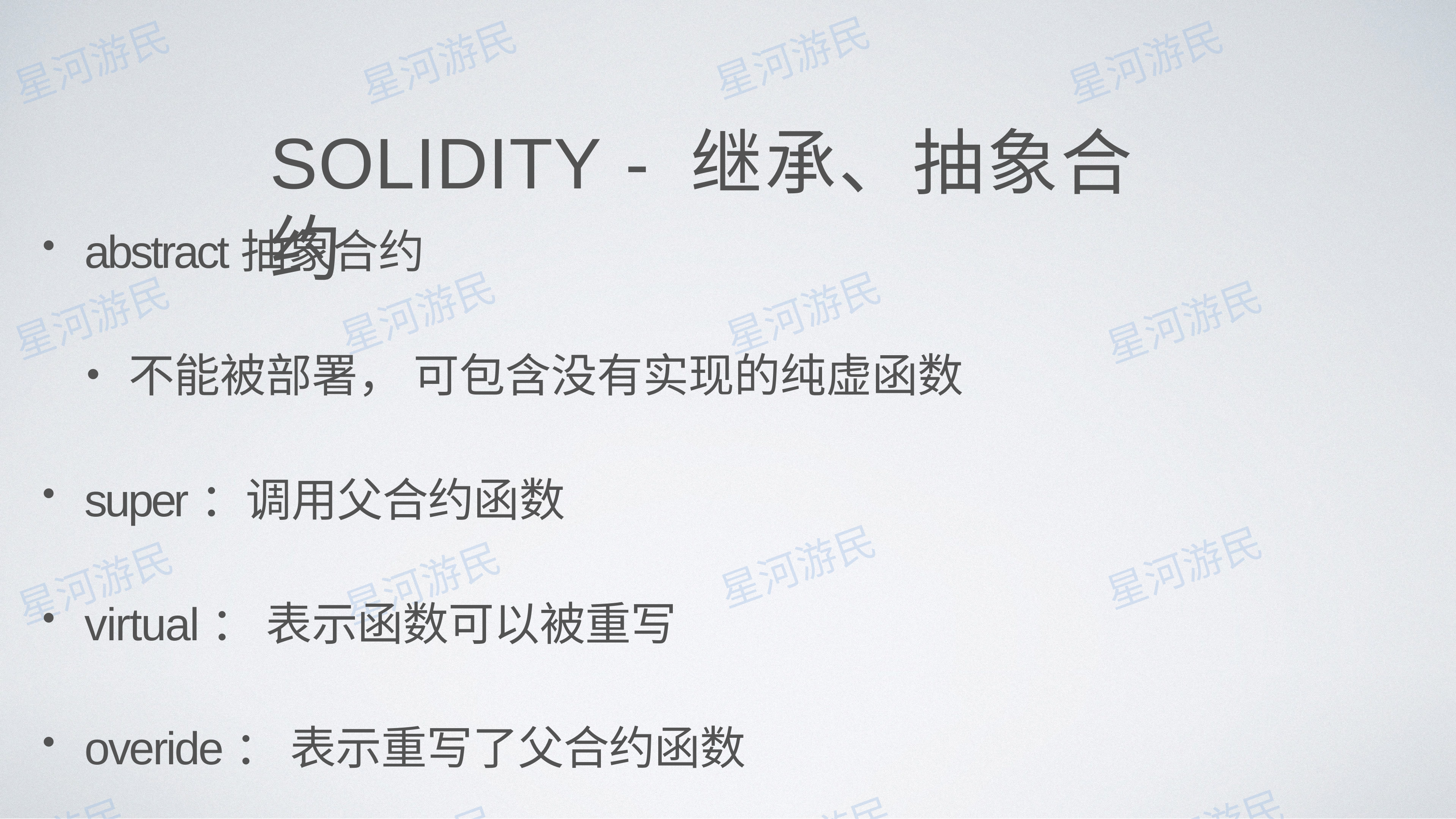

# SOLIDITY - 继承、抽象合约
abstract抽象合约
不能被部署， 可包含没有实现的纯虚函数
super：调⽤⽗合约函数
virtual： 表示函数可以被重写
overide： 表示重写了⽗合约函数